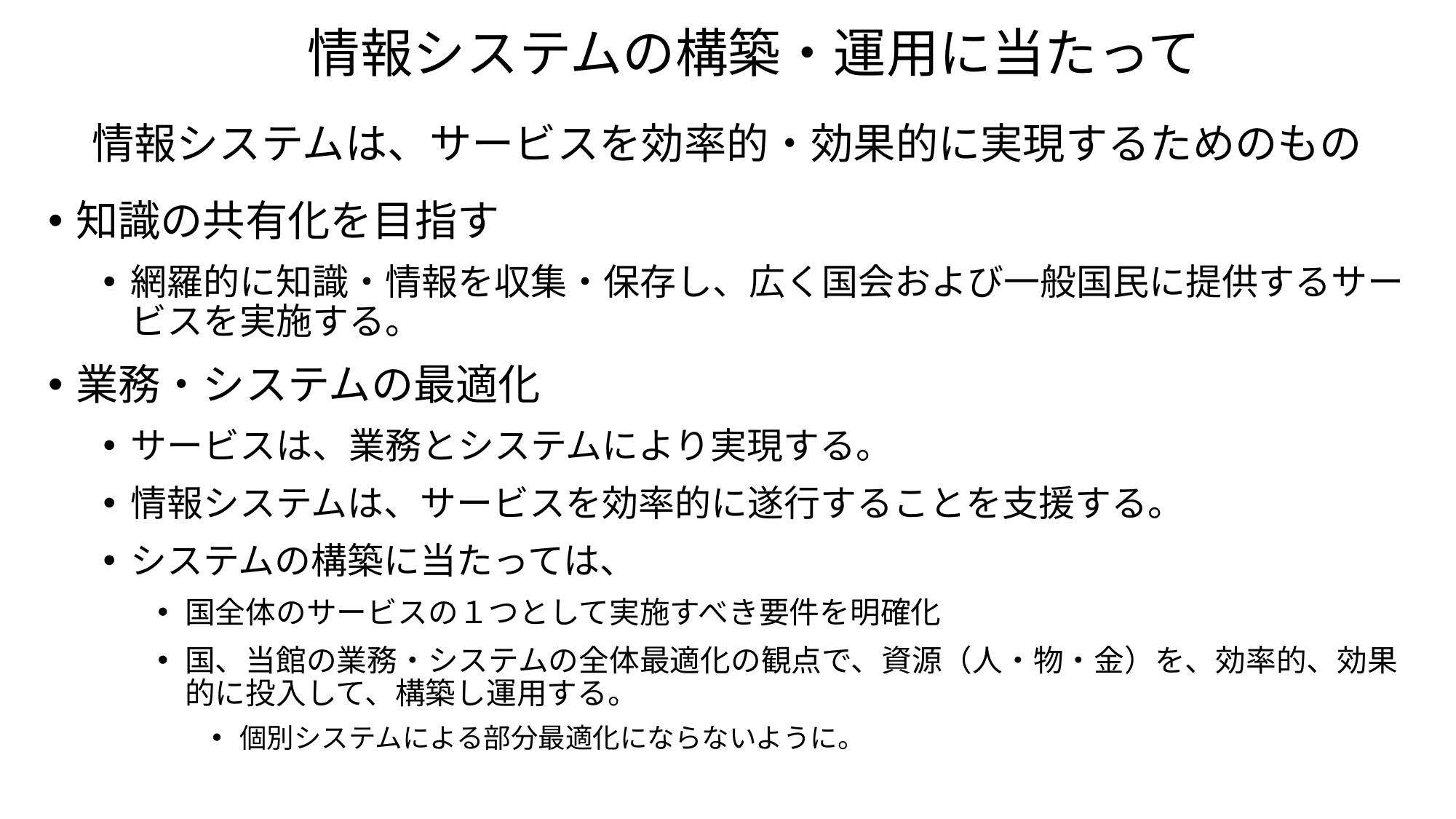

# 情報システムの構築・運用に当たって
情報システムは、サービスを効率的・効果的に実現するためのもの
知識の共有化を目指す
網羅的に知識・情報を収集・保存し、広く国会および一般国民に提供するサービスを実施する。
業務・システムの最適化
サービスは、業務とシステムにより実現する。
情報システムは、サービスを効率的に遂行することを支援する。
システムの構築に当たっては、
国全体のサービスの１つとして実施すべき要件を明確化
国、当館の業務・システムの全体最適化の観点で、資源（人・物・金）を、効率的、効果的に投入して、構築し運用する。
個別システムによる部分最適化にならないように。